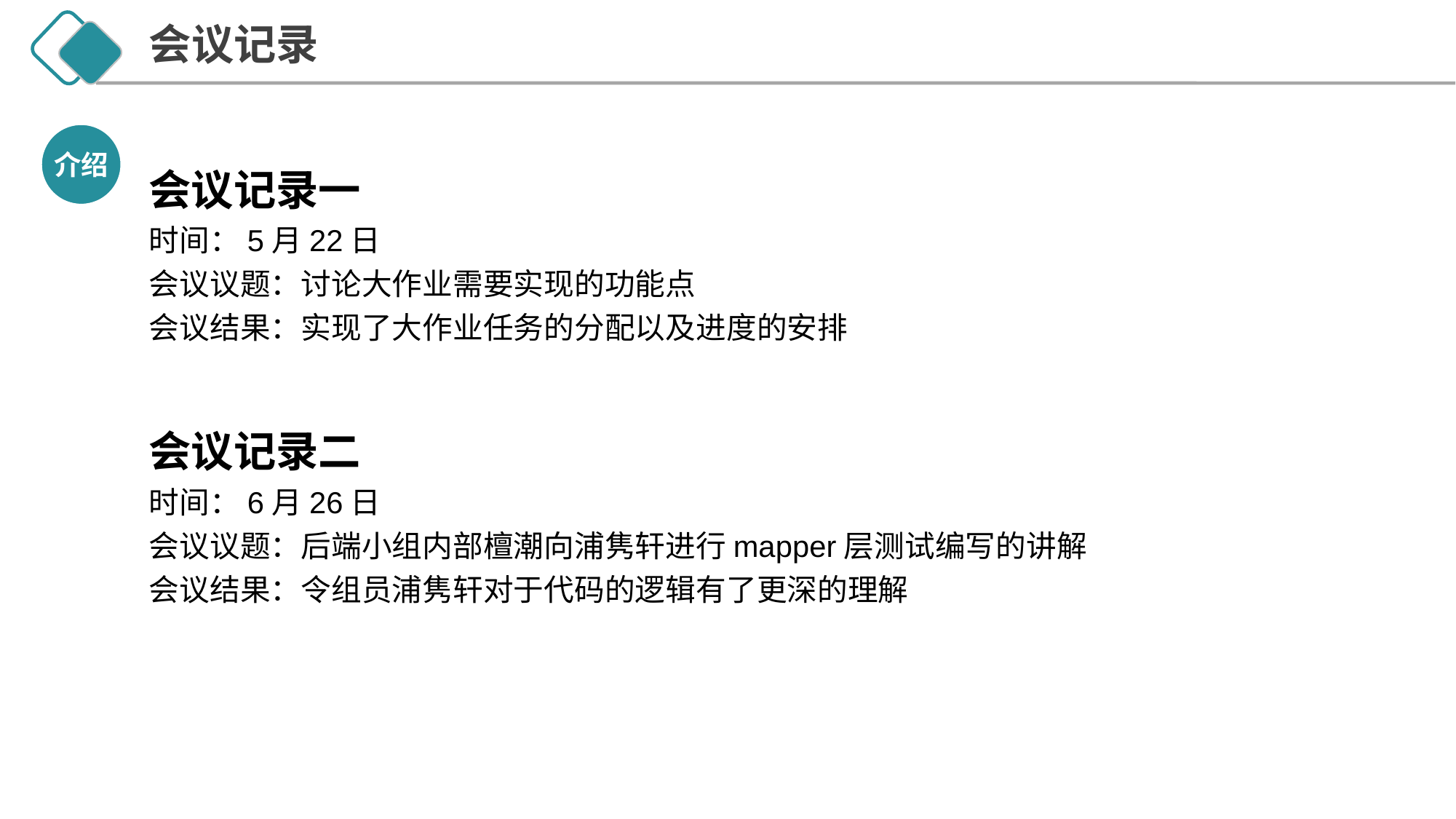

会议记录
介绍
会议记录一
时间：5月22日
会议议题：讨论大作业需要实现的功能点
会议结果：实现了大作业任务的分配以及进度的安排

会议记录二
时间：6月26日
会议议题：后端小组内部檀潮向浦隽轩进行mapper层测试编写的讲解
会议结果：令组员浦隽轩对于代码的逻辑有了更深的理解

解决方法